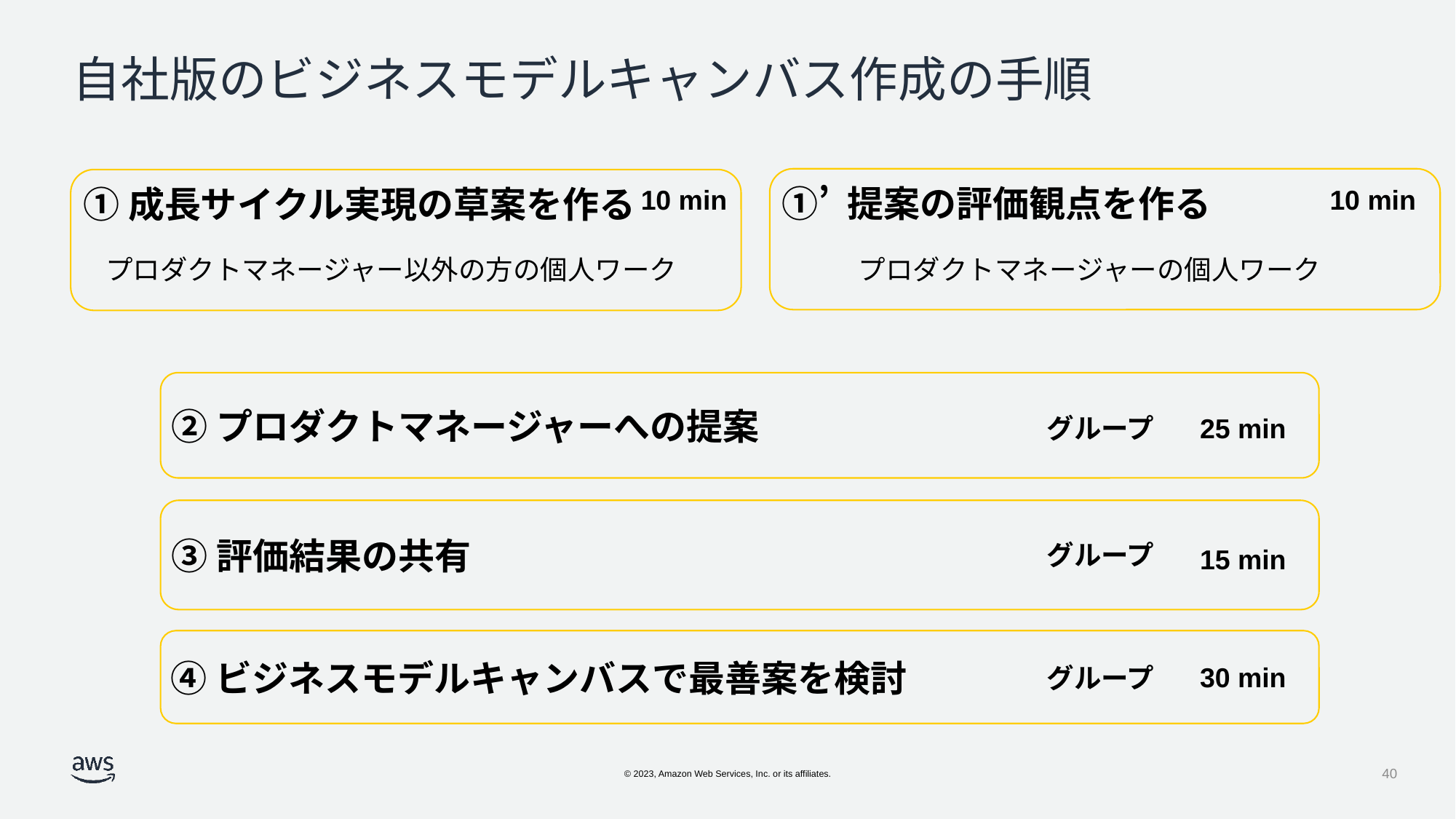

# 自社版のビジネスモデルキャンバス作成の手順
①’ 提案の評価観点を作る
①成長サイクル実現の草案を作る
10 min
10 min
プロダクトマネージャー以外の方の個人ワーク
プロダクトマネージャーの個人ワーク
②プロダクトマネージャーへの提案
グループ
25 min
③評価結果の共有
グループ
15 min
④ビジネスモデルキャンバスで最善案を検討
30 min
グループ
40